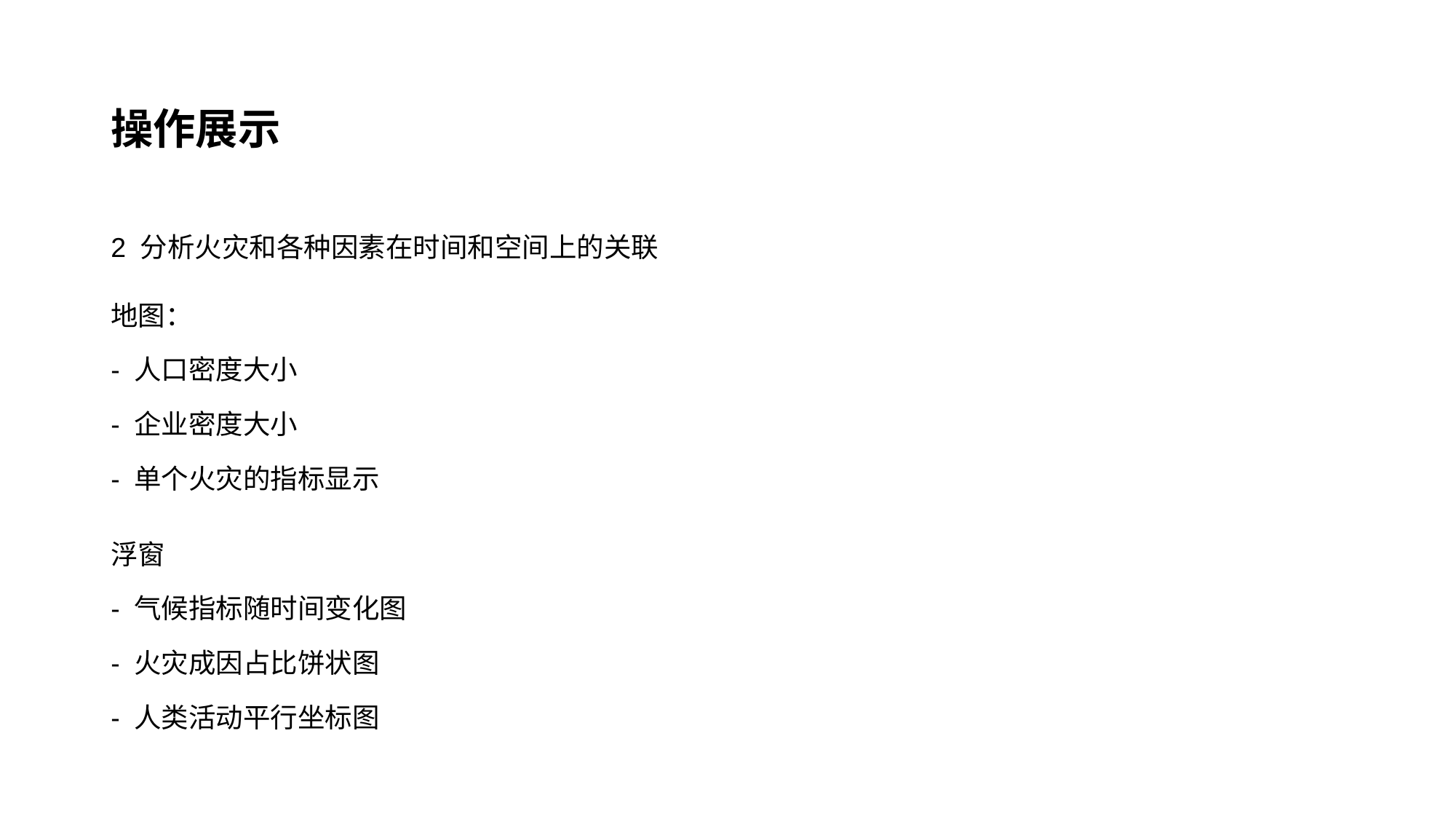

# 操作展示
2 分析火灾和各种因素在时间和空间上的关联
地图：
- 人口密度大小
- 企业密度大小
- 单个火灾的指标显示
浮窗
- 气候指标随时间变化图
- 火灾成因占比饼状图
- 人类活动平行坐标图